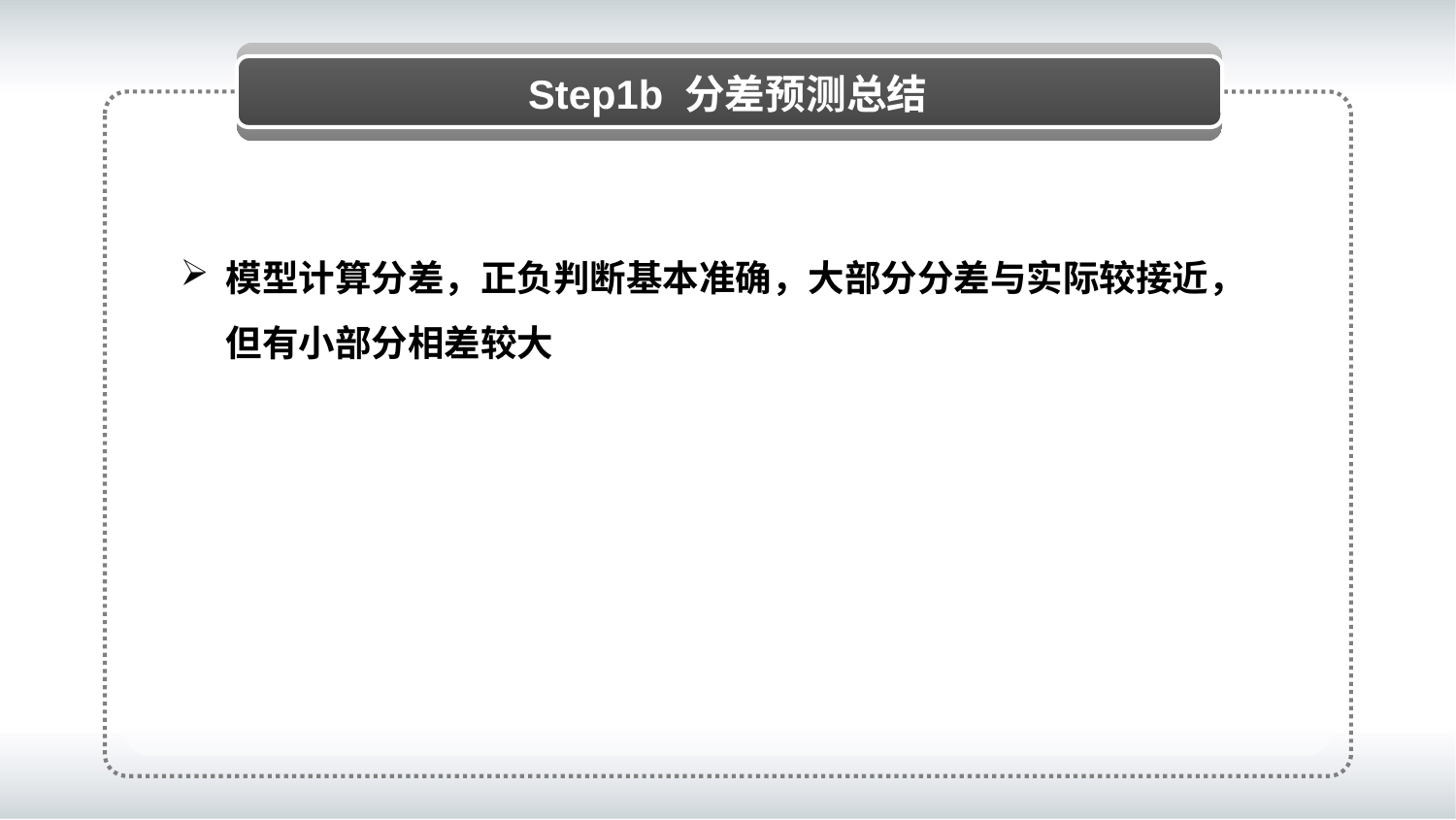

Step1b 分差预测总结

模型计算分差，正负判断基本准确，大部分分差与实际较接近，但有小部分相差较大